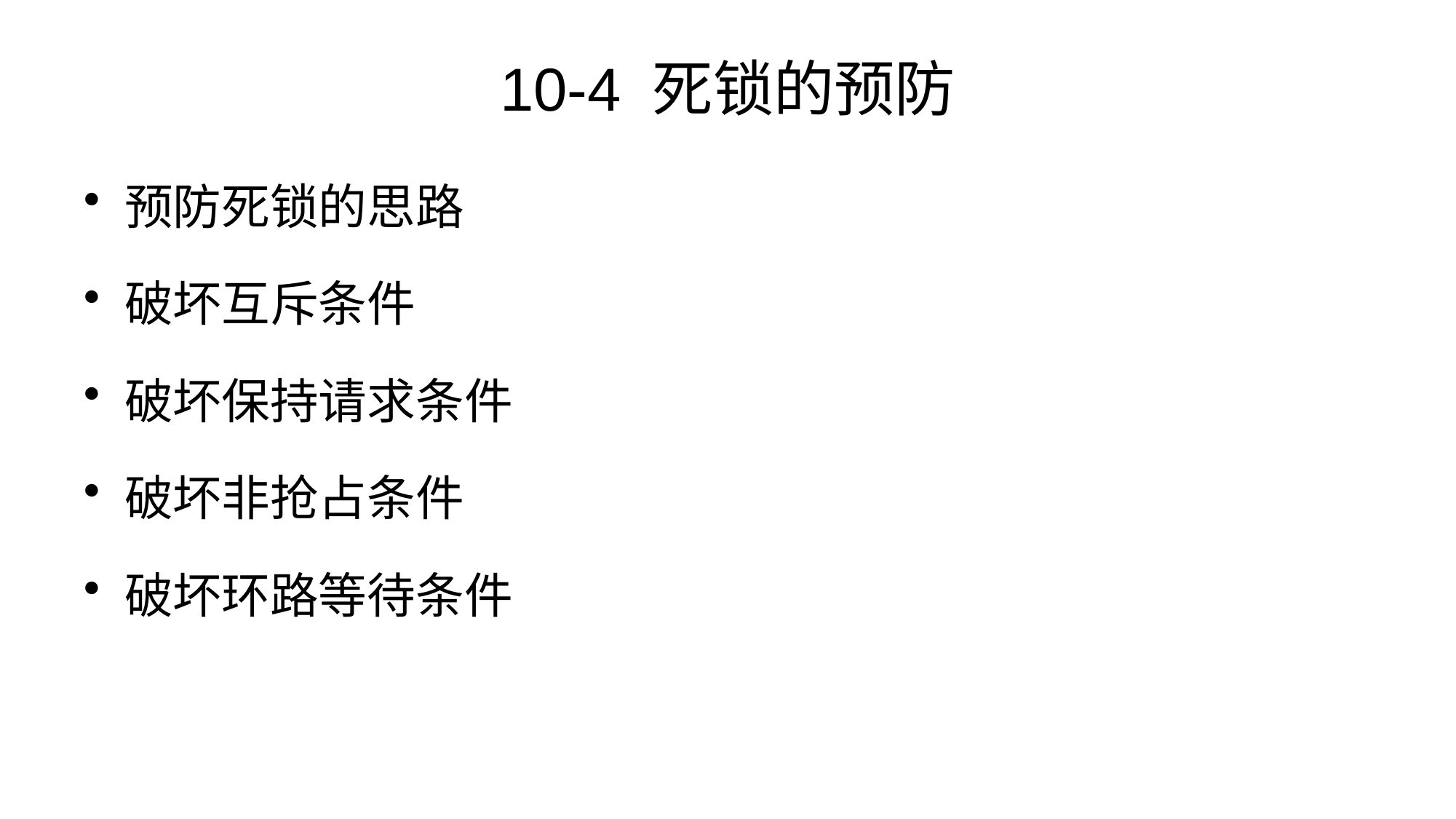

# 10-4 死锁的预防
预防死锁的思路
破坏互斥条件
破坏保持请求条件
破坏非抢占条件
破坏环路等待条件